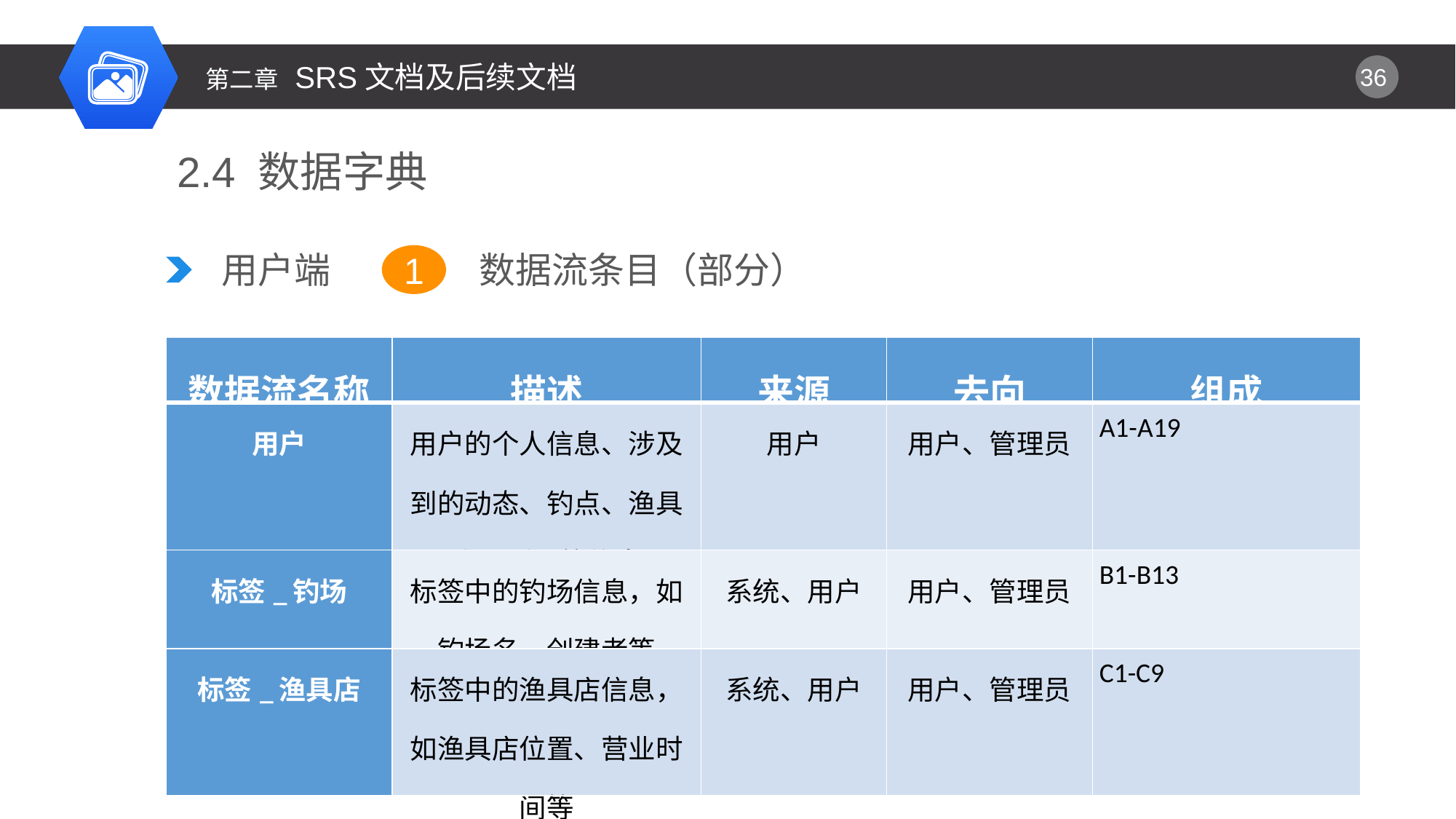

第二章  SRS文档及后续文档
2.4 数据字典
用户端

数据流条目（部分）
1
| 数据流名称 | 描述 | 来源 | 去向 | 组成 |
| --- | --- | --- | --- | --- |
| 用户 | 用户的个人信息、涉及到的动态、钓点、渔具店、活动等信息 | 用户 | 用户、管理员 | A1-A19 |
| 标签\_钓场 | 标签中的钓场信息，如钓场名、创建者等 | 系统、用户 | 用户、管理员 | B1-B13 |
| 标签\_渔具店 | 标签中的渔具店信息，如渔具店位置、营业时间等 | 系统、用户 | 用户、管理员 | C1-C9 |